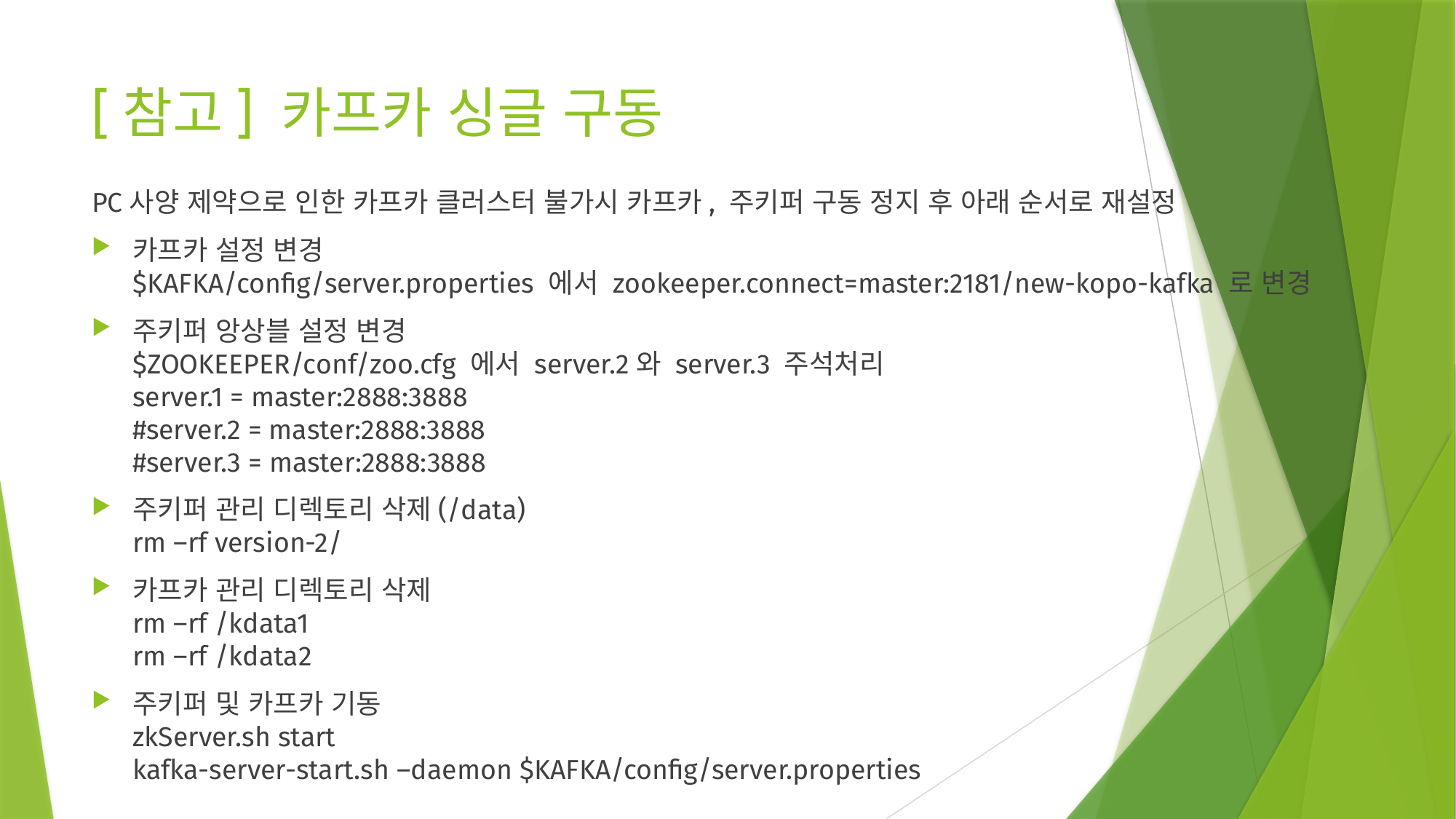

# [참고] 카프카 싱글 구동
PC사양 제약으로 인한 카프카 클러스터 불가시 카프카, 주키퍼 구동 정지 후 아래 순서로 재설정
카프카 설정 변경
$KAFKA/config/server.properties 에서 zookeeper.connect=master:2181/new-kopo-kafka 로 변경
주키퍼 앙상블 설정 변경
$ZOOKEEPER/conf/zoo.cfg 에서 server.2와 server.3 주석처리
server.1 = master:2888:3888
#server.2 = master:2888:3888
#server.3 = master:2888:3888
주키퍼 관리 디렉토리 삭제(/data)
rm –rf version-2/
카프카 관리 디렉토리 삭제
rm –rf /kdata1
rm –rf /kdata2
주키퍼 및 카프카 기동
zkServer.sh start
kafka-server-start.sh –daemon $KAFKA/config/server.properties